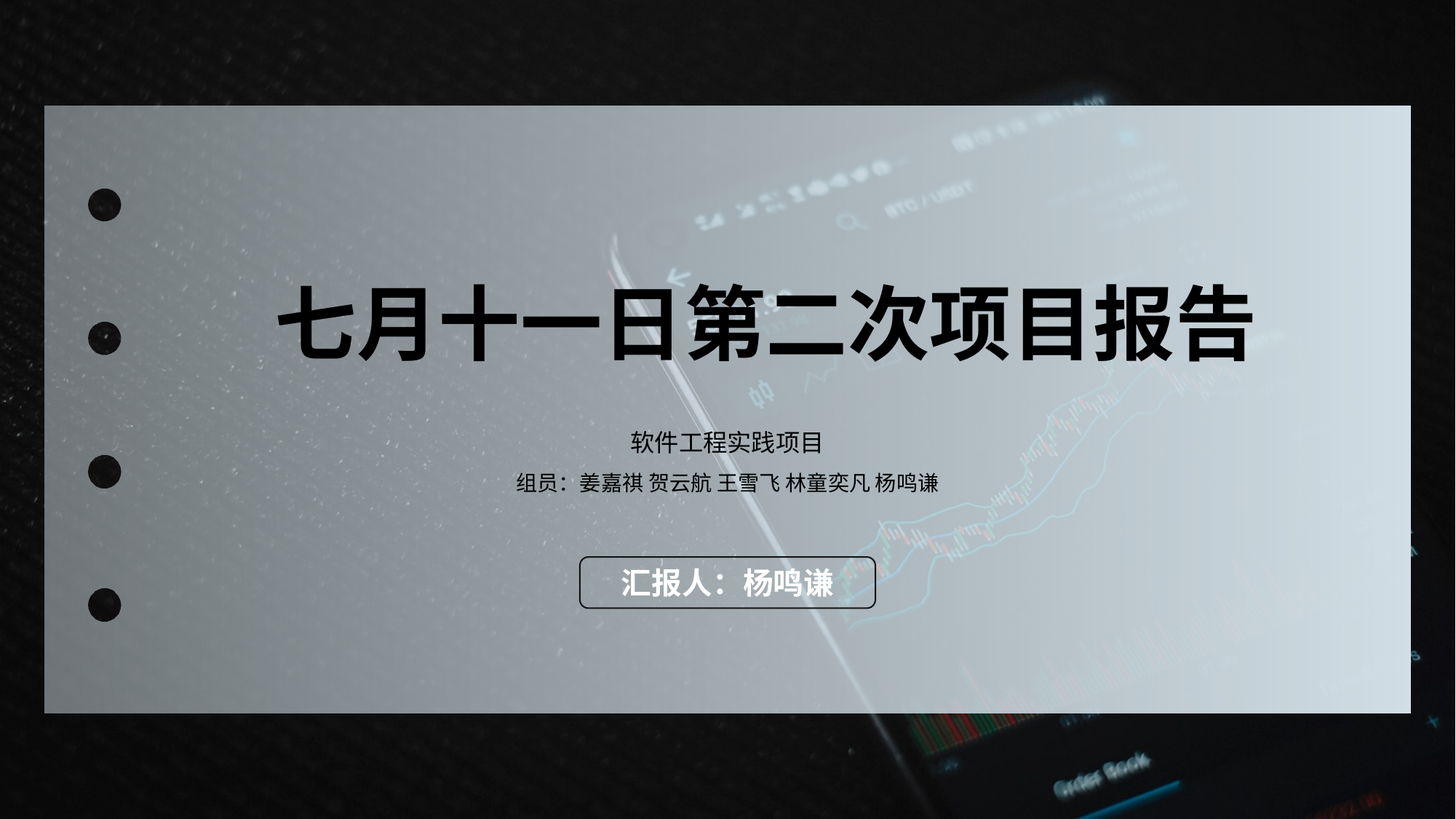

七月十一日第二次项目报告
软件工程实践项目
组员：姜嘉祺 贺云航 王雪飞 林童奕凡 杨鸣谦
汇报人：杨鸣谦